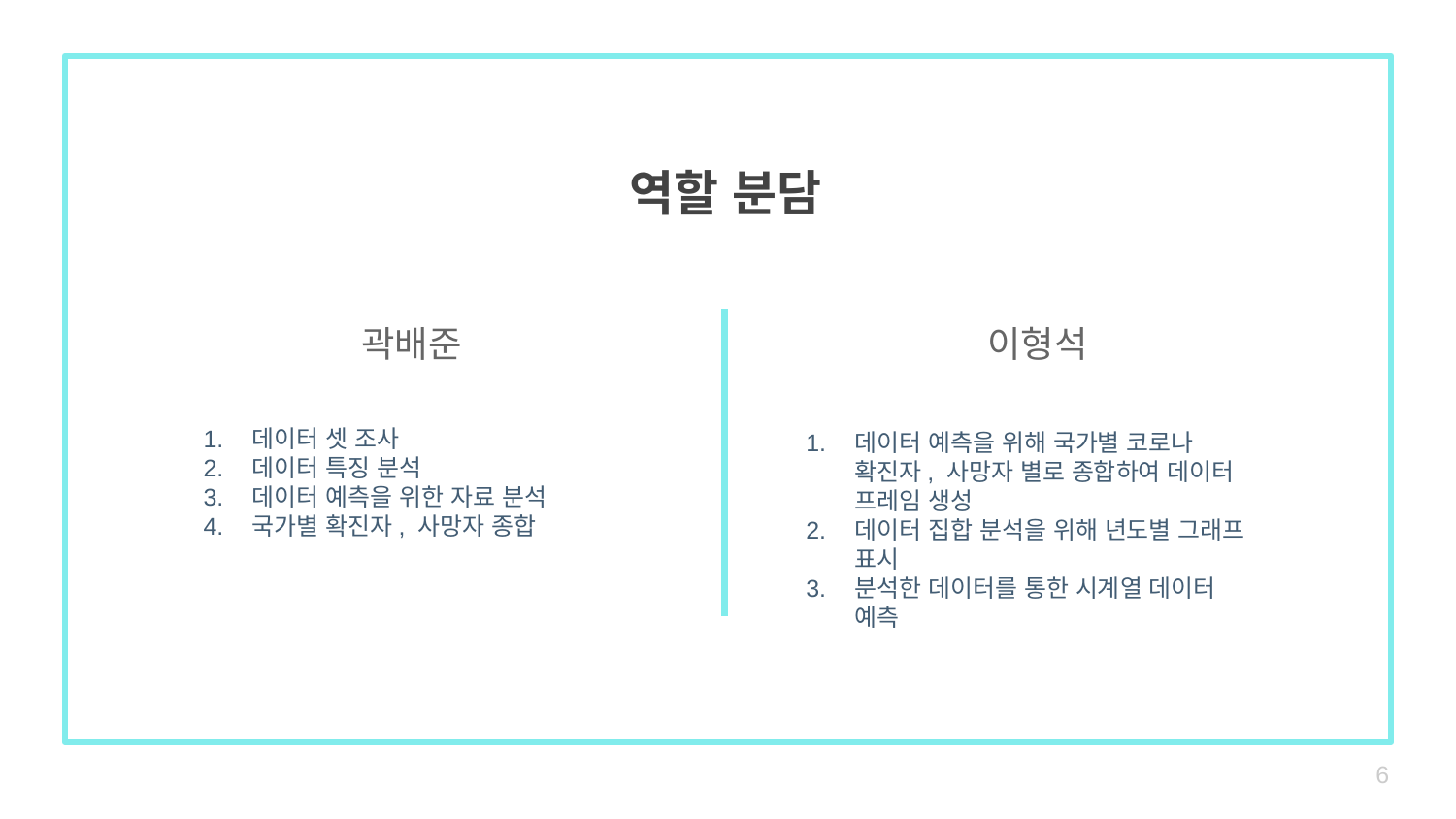

역할 분담
곽배준
이형석
데이터 셋 조사
데이터 특징 분석
데이터 예측을 위한 자료 분석
국가별 확진자, 사망자 종합
데이터 예측을 위해 국가별 코로나 확진자, 사망자 별로 종합하여 데이터 프레임 생성
데이터 집합 분석을 위해 년도별 그래프 표시
분석한 데이터를 통한 시계열 데이터 예측
6